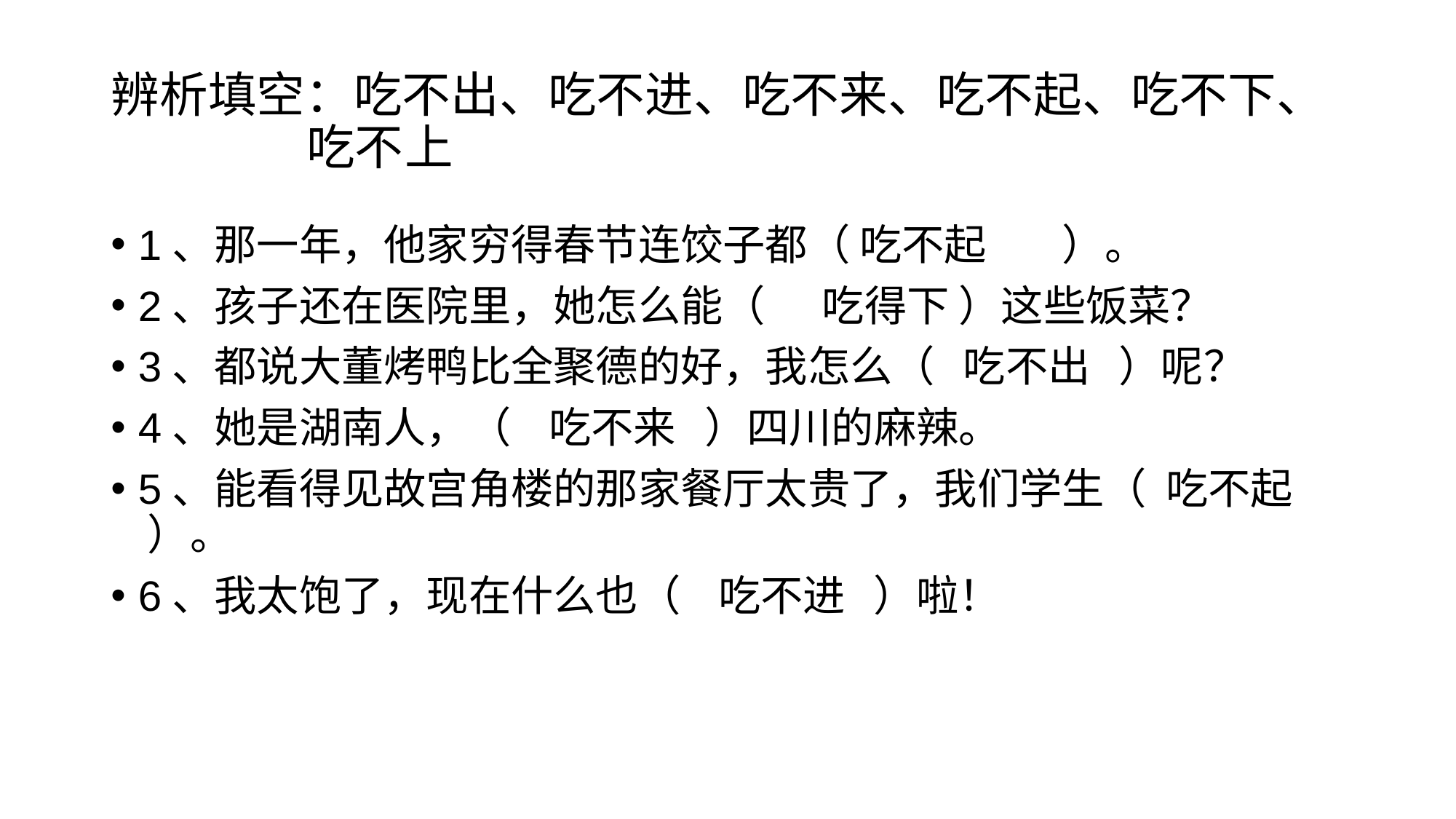

# 辨析填空：吃不出、吃不进、吃不来、吃不起、吃不下、 吃不上
1、那一年，他家穷得春节连饺子都（ 吃不起        ）。
2、孩子还在医院里，她怎么能（      吃得下 ）这些饭菜？
3、都说大董烤鸭比全聚德的好，我怎么（   吃不出   ）呢？
4、她是湖南人，（    吃不来   ）四川的麻辣。
5、能看得见故宫角楼的那家餐厅太贵了，我们学生（  吃不起       ）。
6、我太饱了，现在什么也（    吃不进   ）啦！